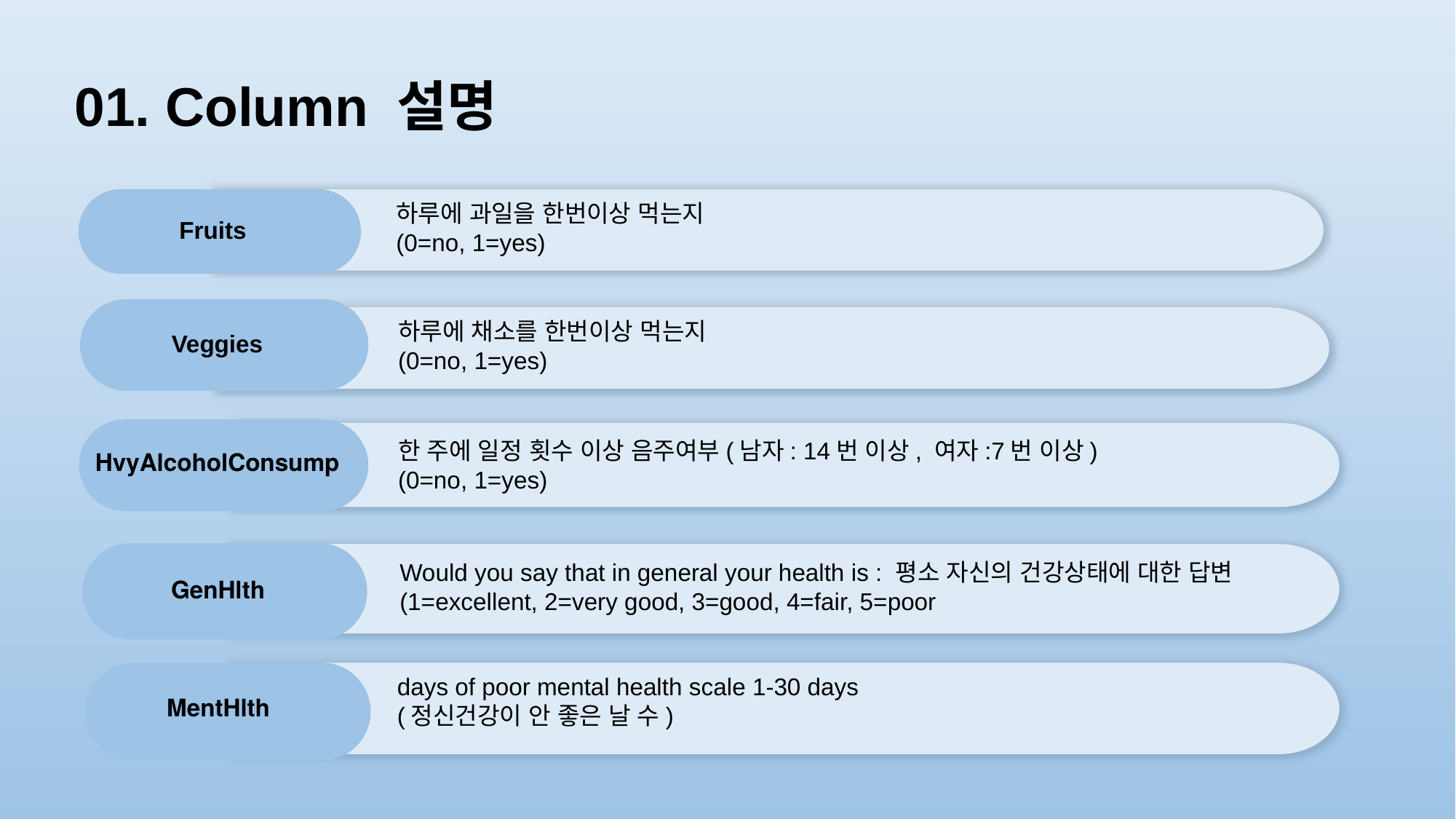

# 01. Column 설명

Fruits

하루에 과일을 한번이상 먹는지
(0=no, 1=yes)

Veggies

하루에 채소를 한번이상 먹는지
(0=no, 1=yes)

HvyAlcoholConsump

한 주에 일정 횟수 이상 음주여부(남자: 14번 이상, 여자:7번 이상)
(0=no, 1=yes)

GenHlth

Would you say that in general your health is : 평소 자신의 건강상태에 대한 답변
(1=excellent, 2=very good, 3=good, 4=fair, 5=poor

MentHlth

days of poor mental health scale 1-30 days
(정신건강이 안 좋은 날 수)